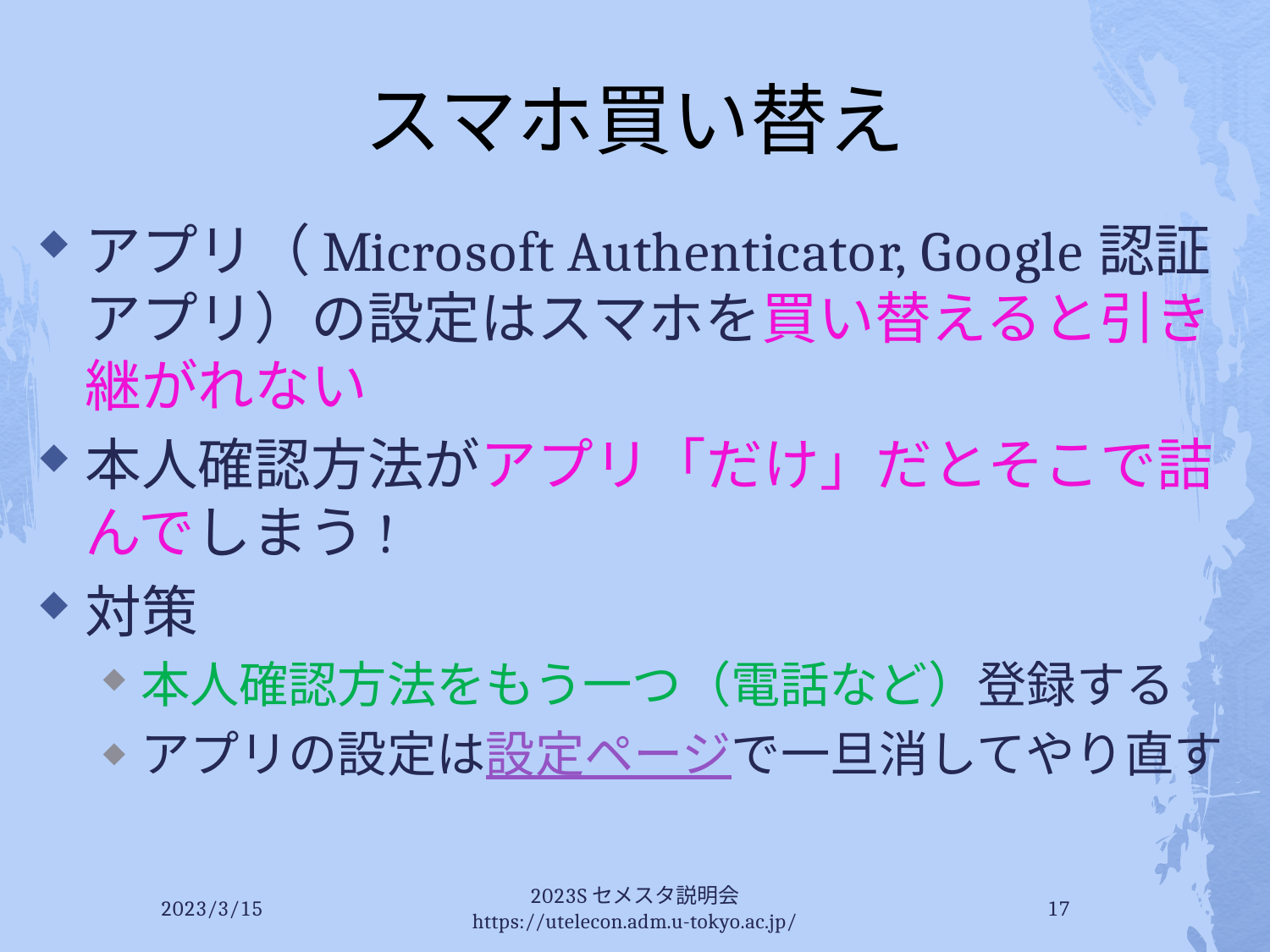

# スマホ買い替え
アプリ（Microsoft Authenticator, Google認証アプリ）の設定はスマホを買い替えると引き継がれない
本人確認方法がアプリ「だけ」だとそこで詰んでしまう!
対策
本人確認方法をもう一つ（電話など）登録する
アプリの設定は設定ページで一旦消してやり直す
2023/3/15
2023Sセメスタ説明会 https://utelecon.adm.u-tokyo.ac.jp/
17